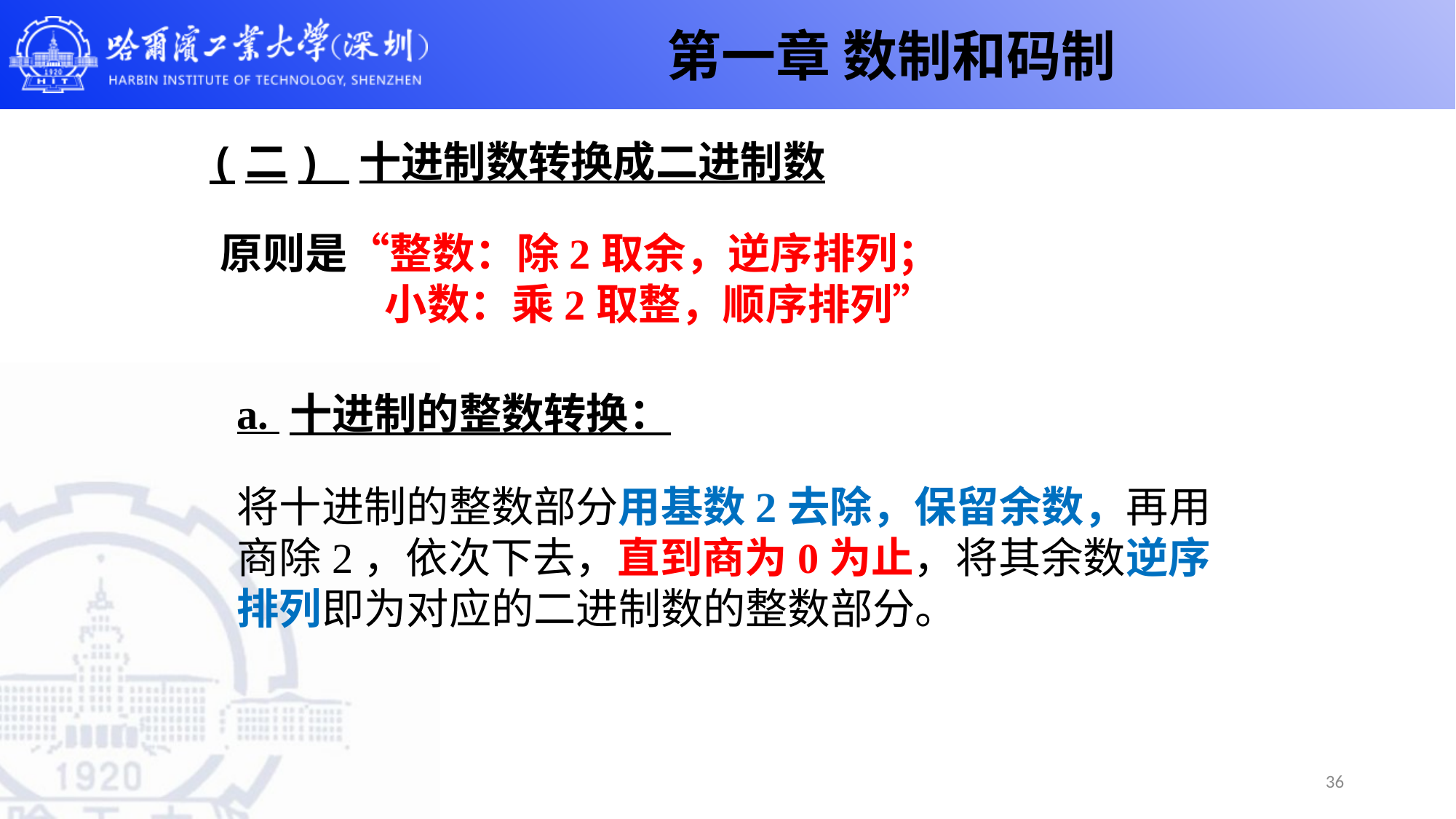

第一章 数制和码制
# (二) 十进制数转换成二进制数
原则是“整数：除2取余，逆序排列；
                小数：乘2取整，顺序排列”
a. 十进制的整数转换：
将十进制的整数部分用基数2去除，保留余数，再用商除2，依次下去，直到商为0为止，将其余数逆序排列即为对应的二进制数的整数部分。
36